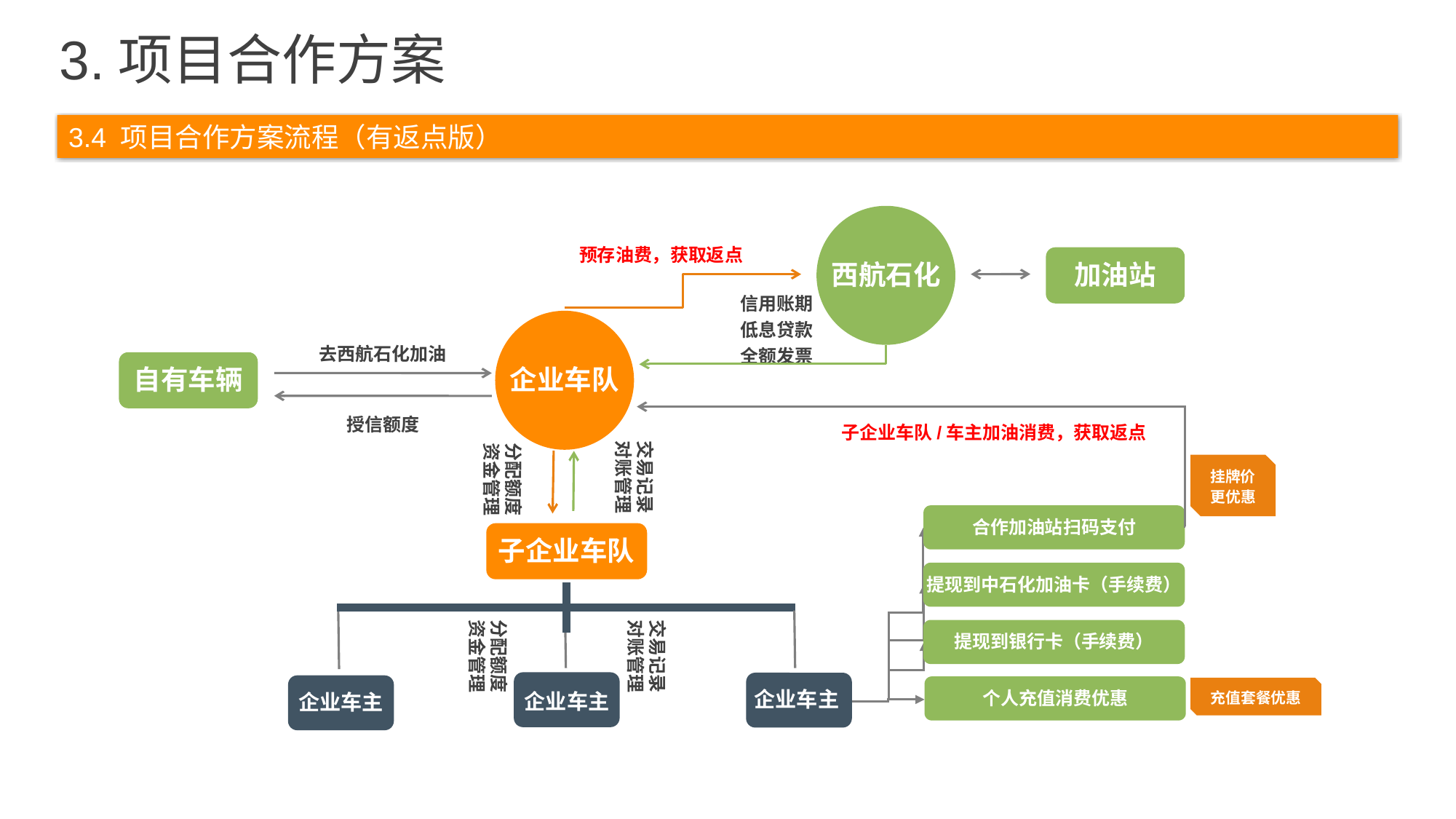

3.项目合作方案

3.4 项目合作方案流程（有返点版）

西航石化
预存油费，获取返点

加油站
信用账期
低息贷款
全额发票

企业车队
去西航石化加油

自有车辆
合作方
授信额度
子企业车队/车主加油消费，获取返点
交易记录
对账管理
分配额度
资金管理
挂牌价更优惠

合作加油站扫码支付

提现到中石化加油卡（手续费）

提现到银行卡（手续费）
充值套餐优惠

个人充值消费优惠

子企业车队

分配额度
资金管理
交易记录
对账管理

企业车主
企业车主
企业车主